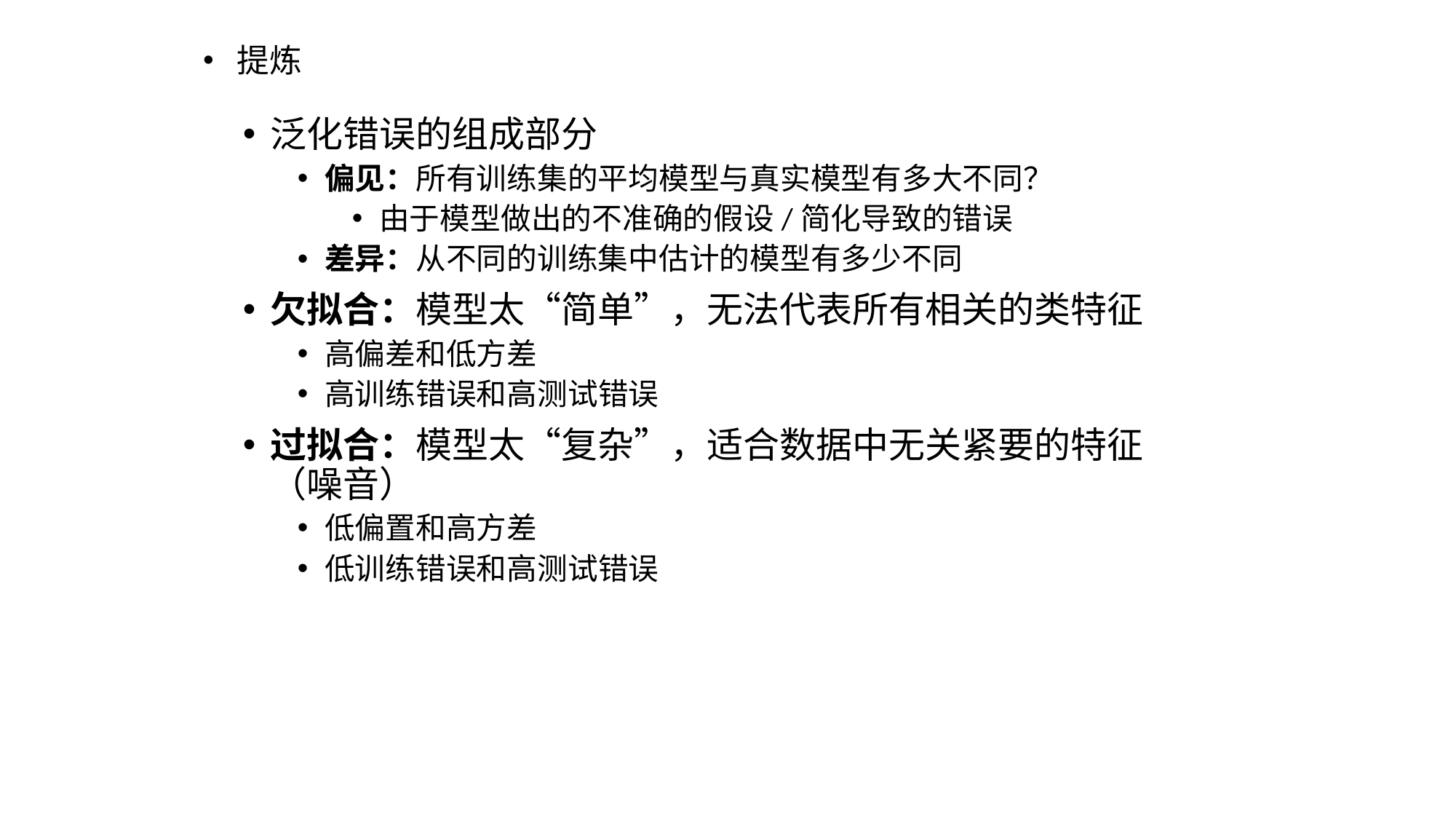

# • 提炼
泛化错误的组成部分
偏见：所有训练集的平均模型与真实模型有多大不同？
由于模型做出的不准确的假设/简化导致的错误
差异：从不同的训练集中估计的模型有多少不同
欠拟合：模型太“简单”，无法代表所有相关的类特征
高偏差和低方差
高训练错误和高测试错误
过拟合：模型太“复杂”，适合数据中无关紧要的特征（噪音）
低偏置和高方差
低训练错误和高测试错误